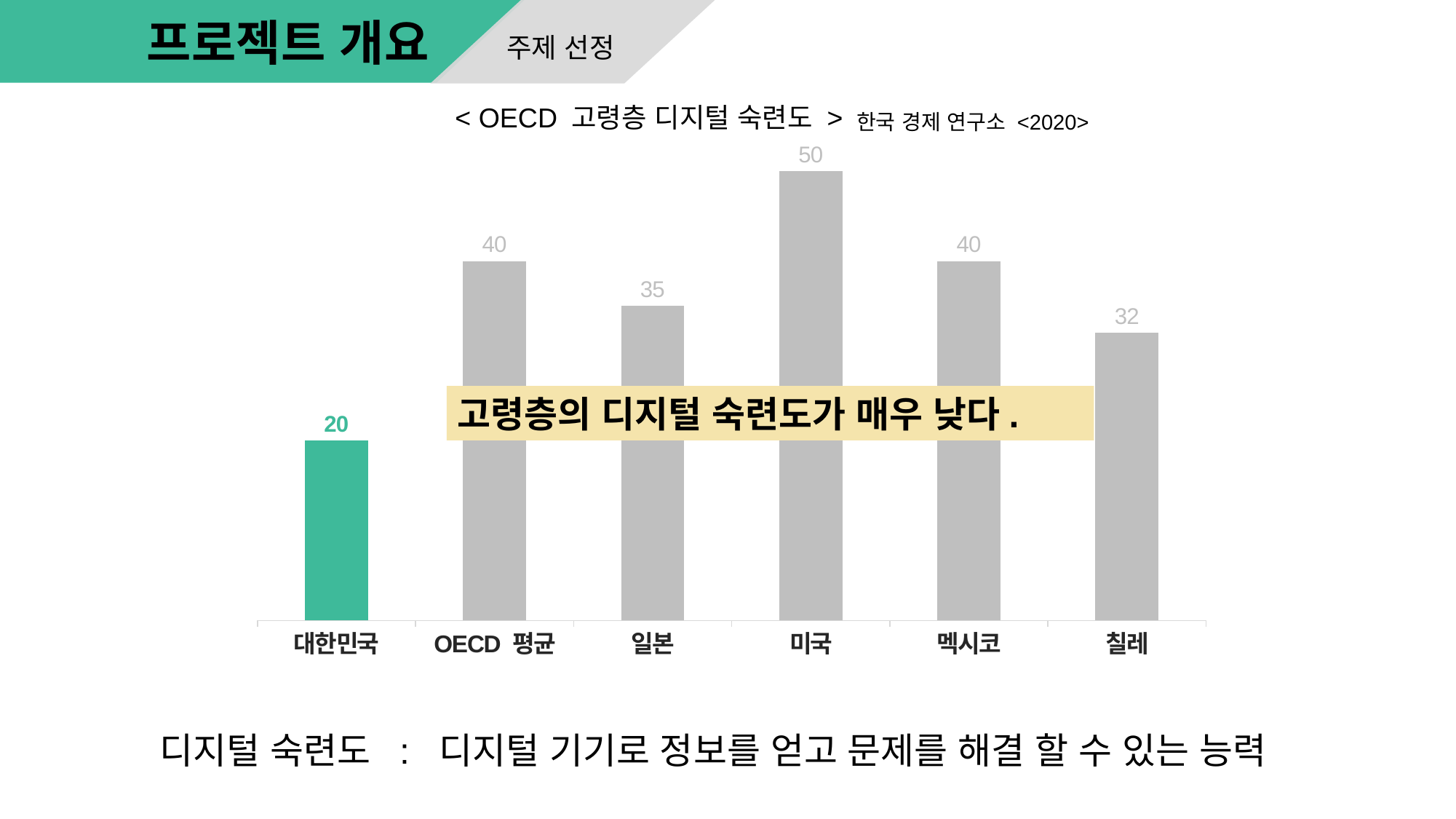

주제 선정
프로젝트 개요

### Chart

| Category | 계열 1 |
|---|---|
| 대한민국 | 20.0 |
| OECD 평균 | 40.0 |
| 일본 | 35.0 |
| 미국 | 50.0 |
| 멕시코 | 40.0 |
| 칠레 | 32.0 |
< OECD 고령층 디지털 숙련도 >
한국 경제 연구소 <2020>
고령층의 디지털 숙련도가 매우 낮다.
디지털 숙련도  :  디지털 기기로 정보를 얻고 문제를 해결 할 수 있는 능력